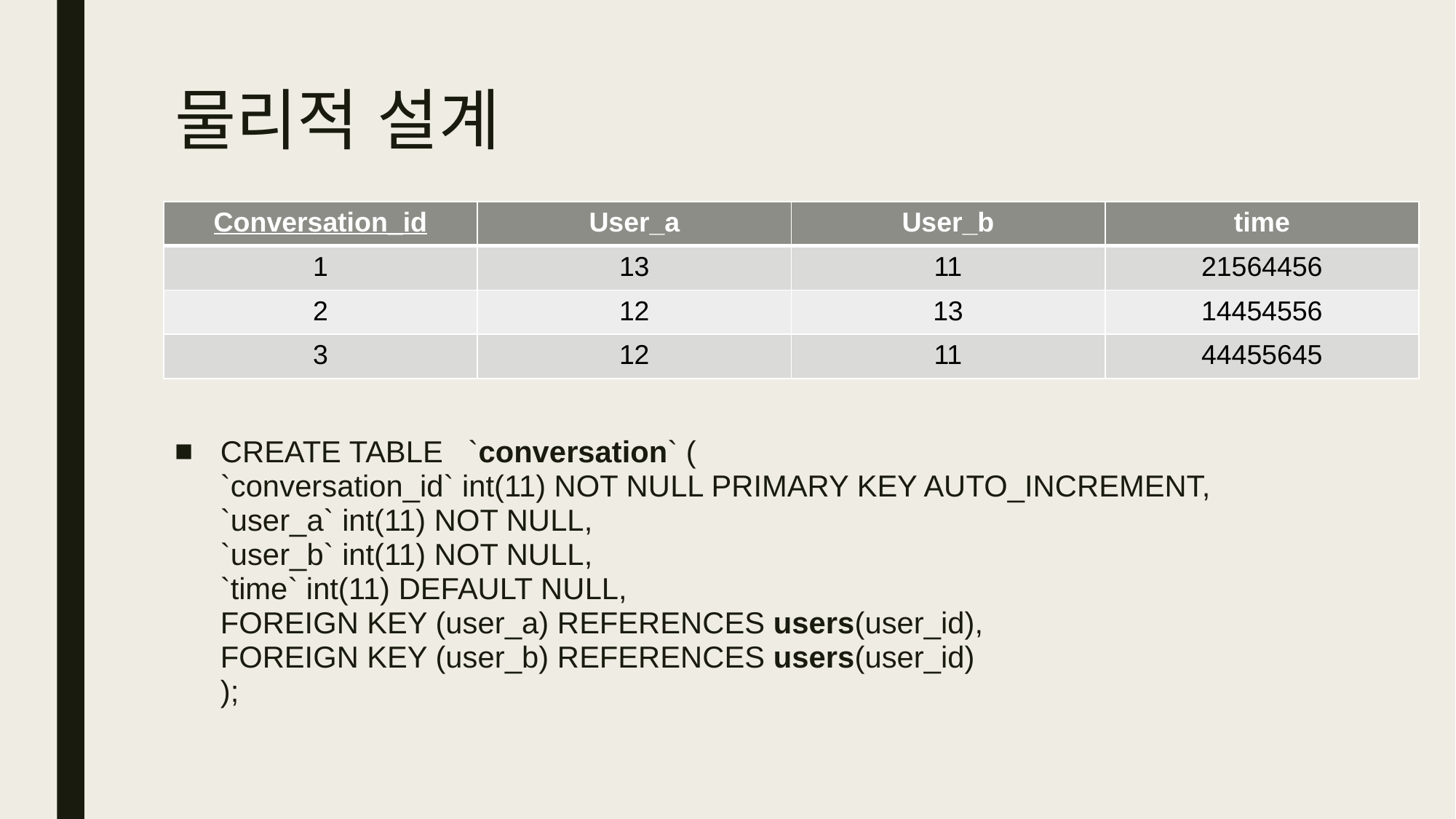

# 물리적 설계
| Conversation\_id | User\_a | User\_b | time |
| --- | --- | --- | --- |
| 1 | 13 | 11 | 21564456 |
| 2 | 12 | 13 | 14454556 |
| 3 | 12 | 11 | 44455645 |
CREATE TABLE   `conversation` (
`conversation_id` int(11) NOT NULL PRIMARY KEY AUTO_INCREMENT,
`user_a` int(11) NOT NULL,
`user_b` int(11) NOT NULL,
`time` int(11) DEFAULT NULL,
FOREIGN KEY (user_a) REFERENCES users(user_id),
FOREIGN KEY (user_b) REFERENCES users(user_id)
);